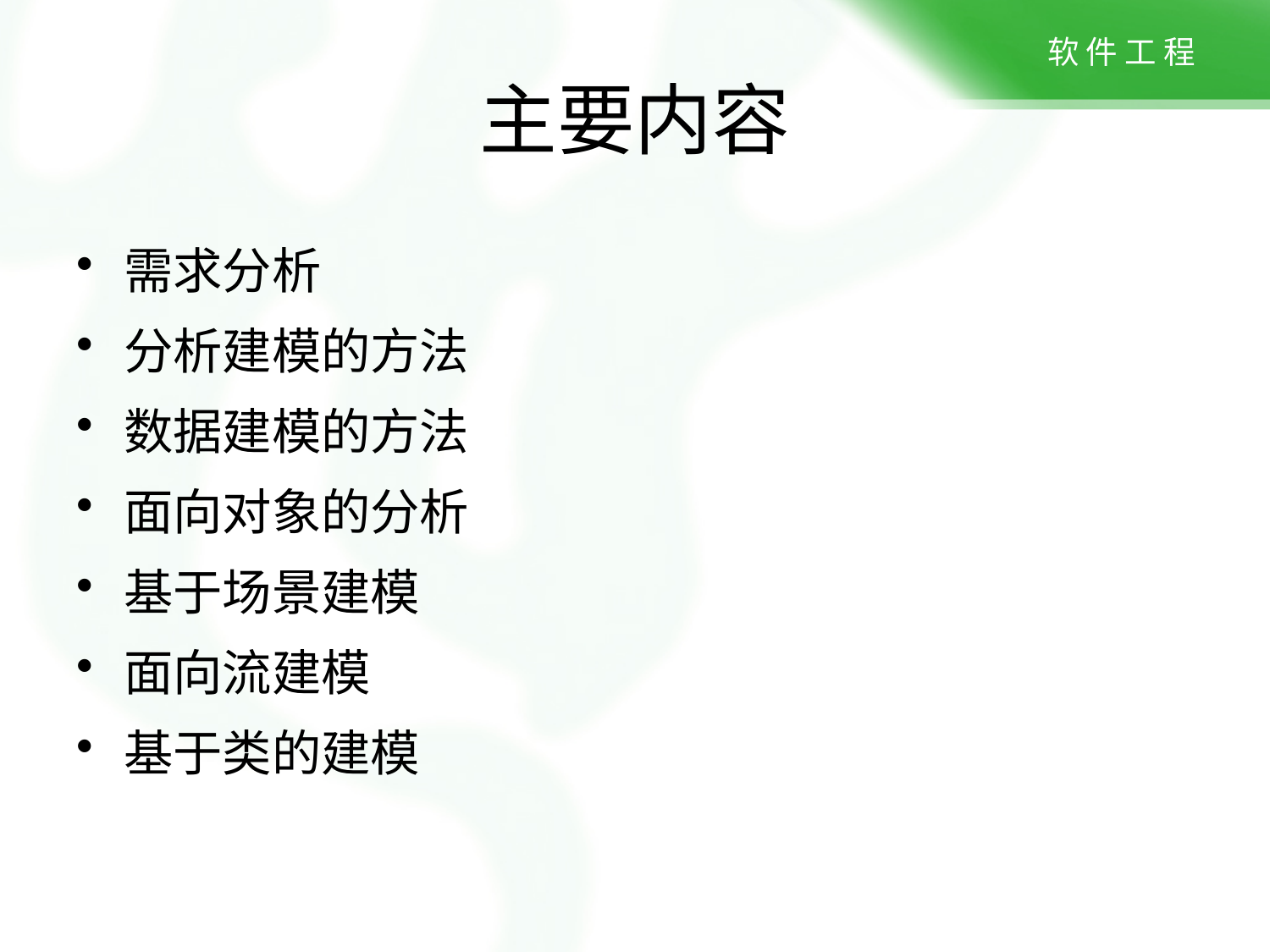

# 主要内容
需求分析
分析建模的方法
数据建模的方法
面向对象的分析
基于场景建模
面向流建模
基于类的建模